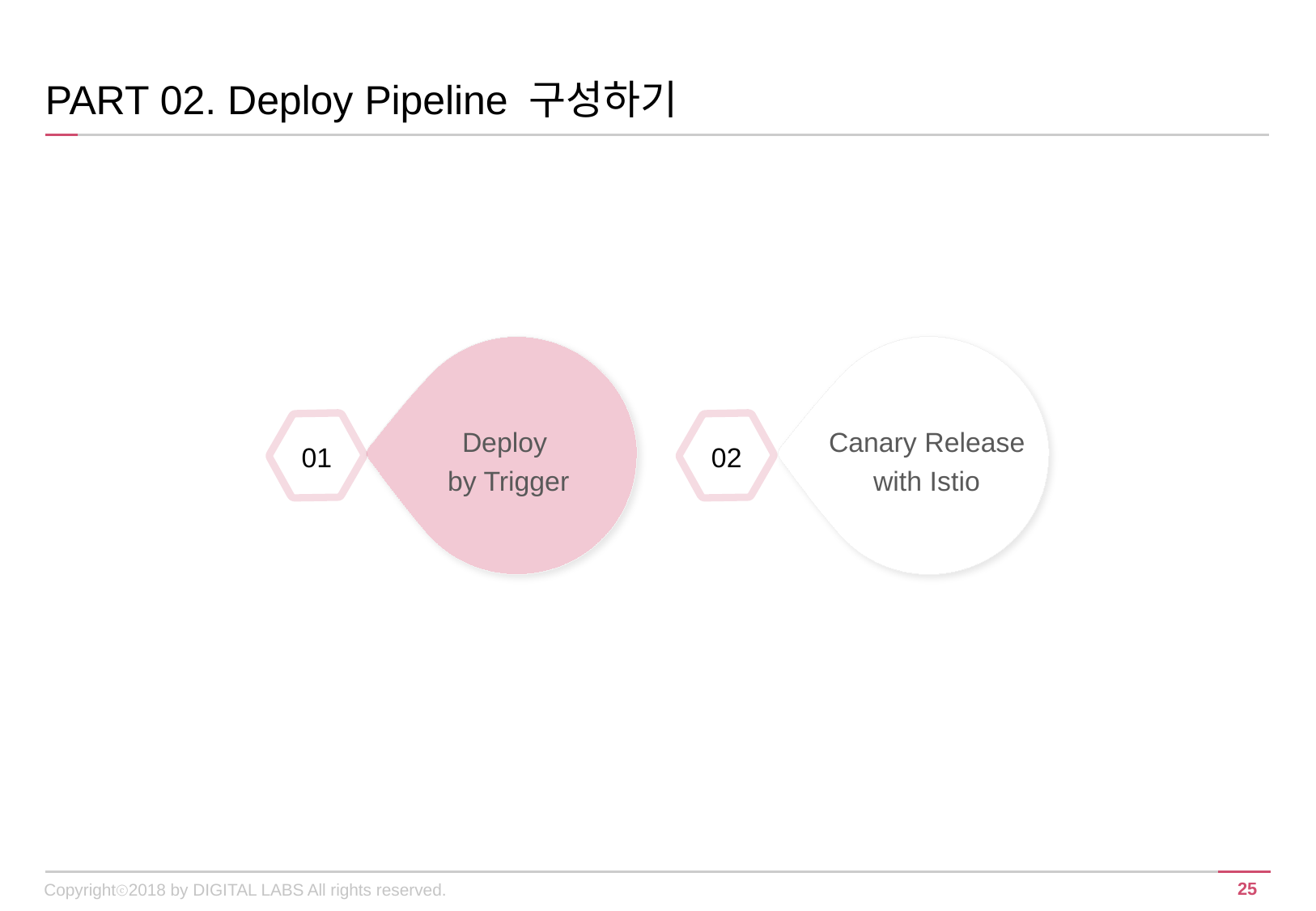

PART 02. Deploy Pipeline 구성하기

Deploy
by Trigger
Canary Release
with Istio
01
02
Copyrightⓒ2018 by DIGITAL LABS All rights reserved.